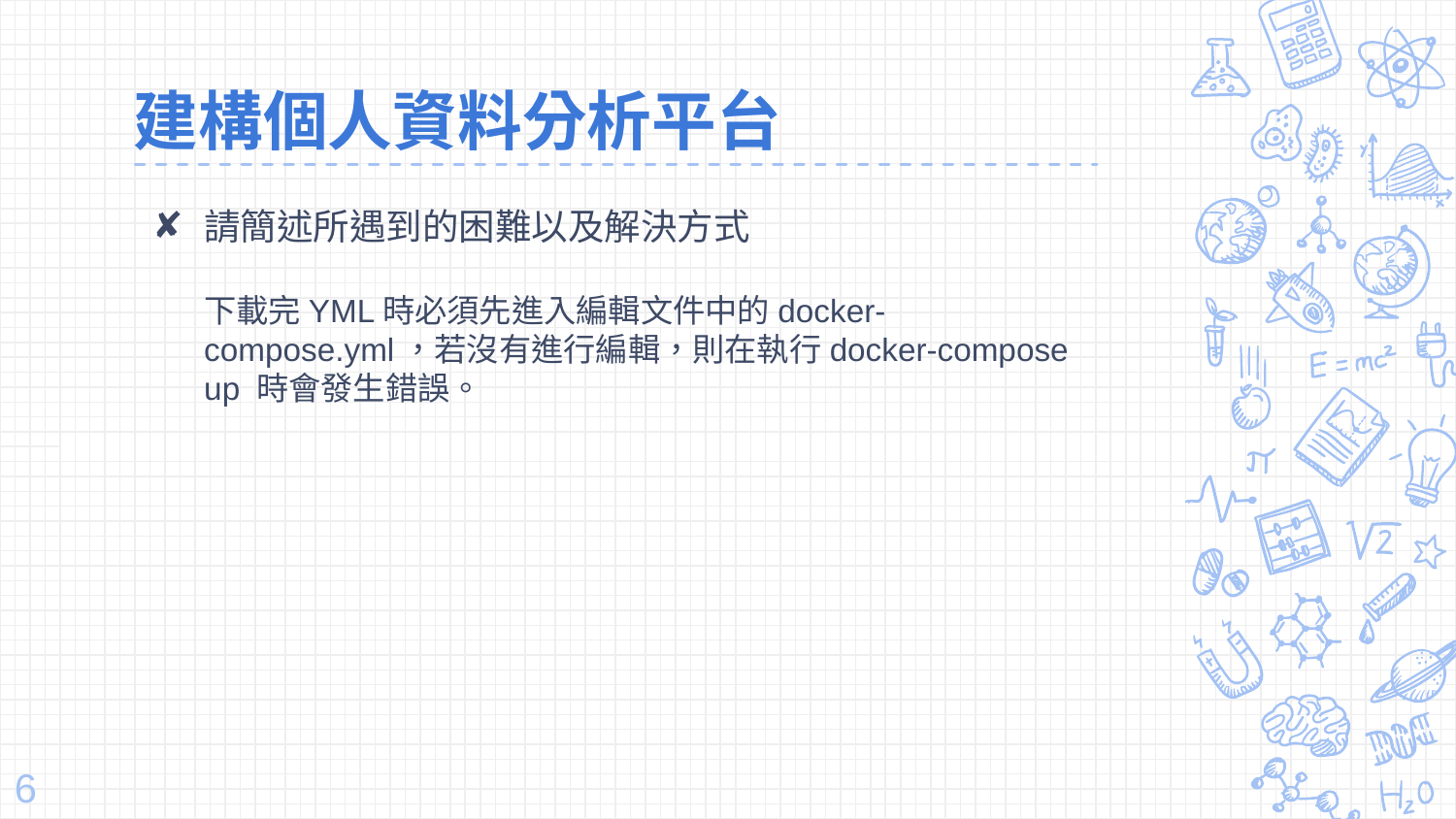

# 建構個人資料分析平台
請簡述所遇到的困難以及解決方式
下載完YML時必須先進入編輯文件中的docker-compose.yml，若沒有進行編輯，則在執行docker-compose up 時會發生錯誤。

6